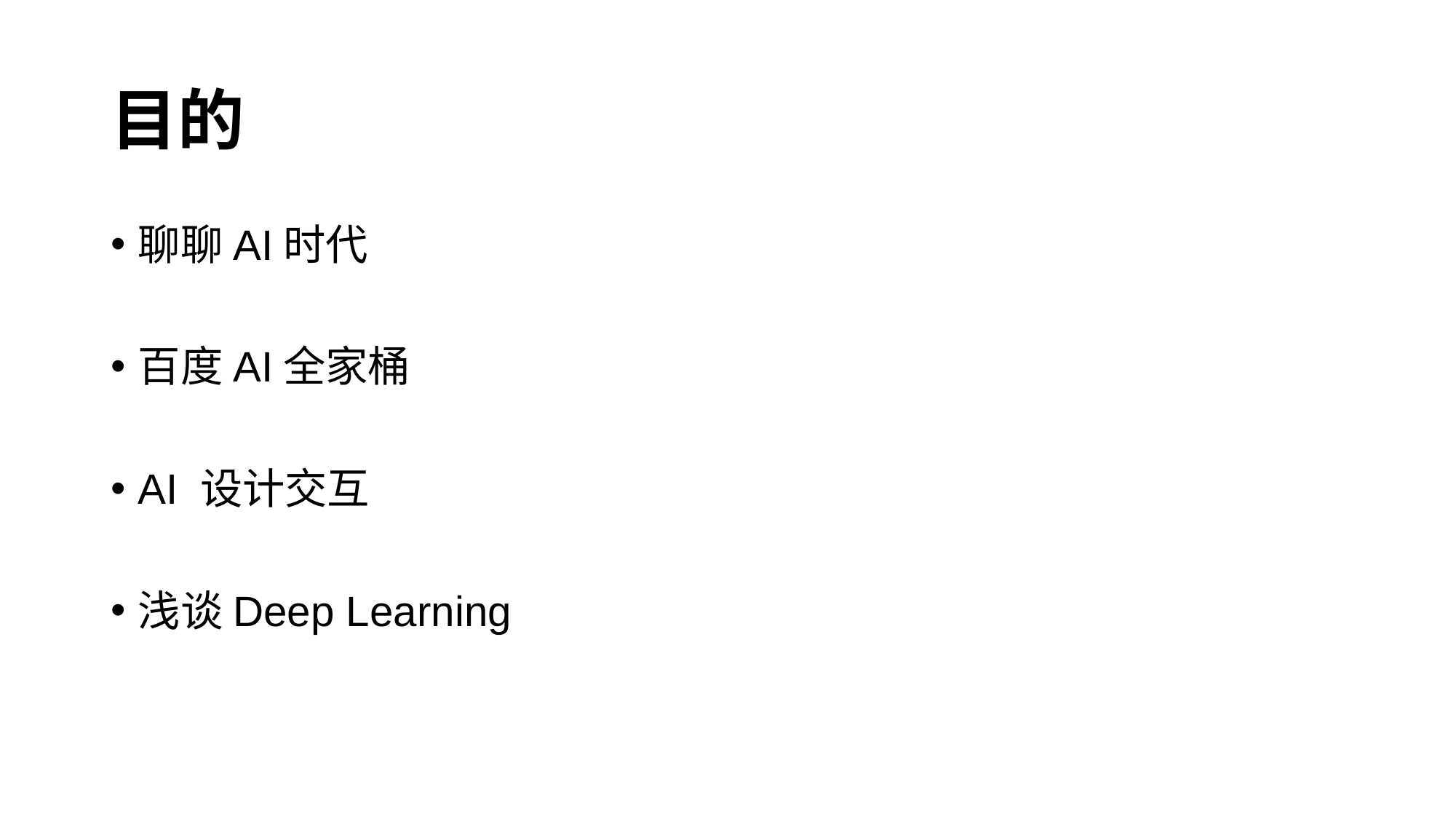

# 目的
聊聊AI时代

百度AI全家桶

AI 设计交互

浅谈Deep Learning